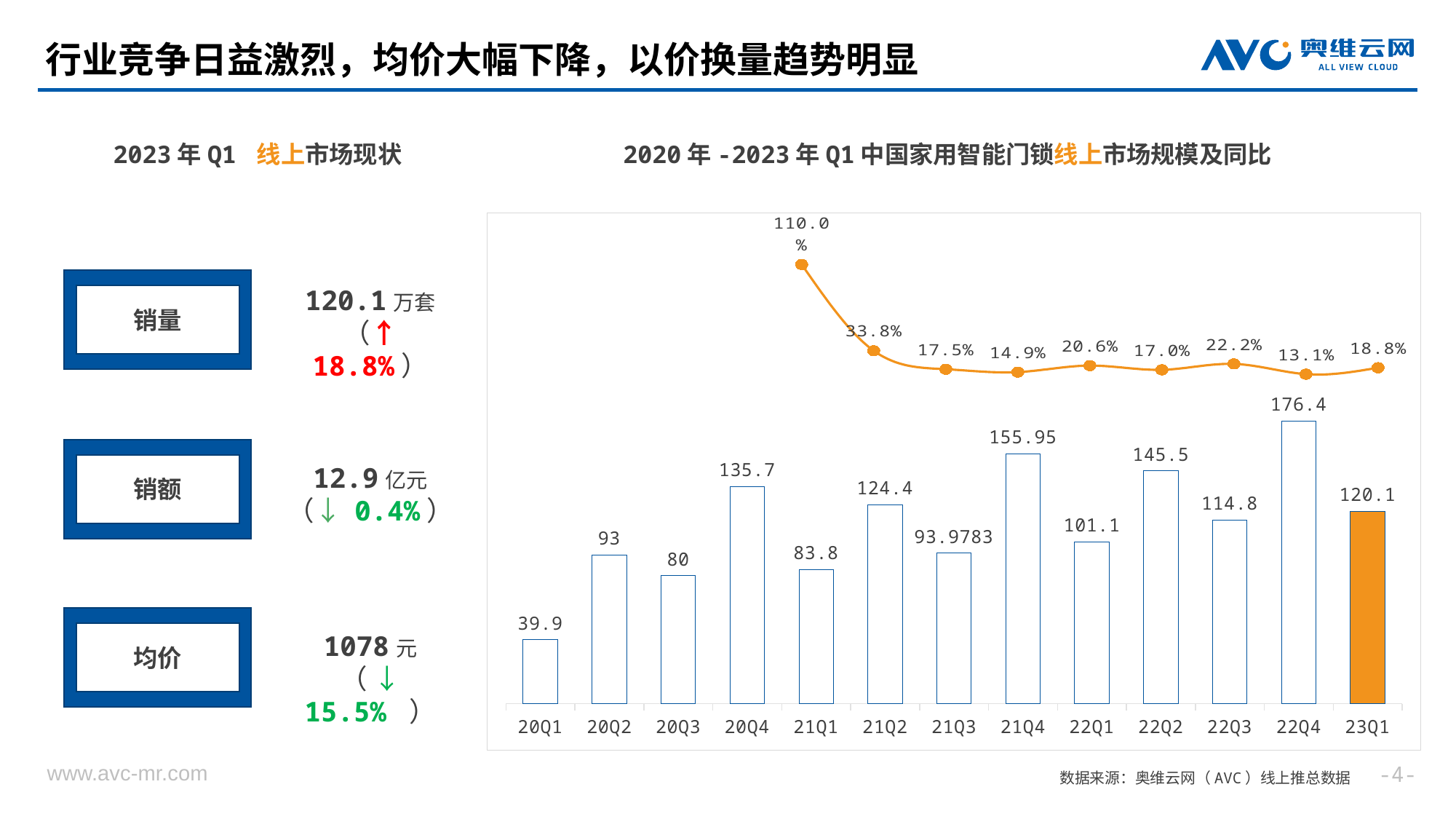

# 行业竞争日益激烈，均价大幅下降，以价换量趋势明显
2020年-2023年Q1中国家用智能门锁线上市场规模及同比
2023年Q1 线上市场现状

### Chart

| Category | 销量（万台） |
|---|---|
| 20Q1 | 39.9 |
| 20Q2 | 93.0 |
| 20Q3 | 80.0 |
| 20Q4 | 135.7 |
| 21Q1 | 83.8 |
| 21Q2 | 124.4 |
| 21Q3 | 93.9783 |
| 21Q4 | 155.95 |
| 22Q1 | 101.1 |
| 22Q2 | 145.5 |
| 22Q3 | 114.8 |
| 22Q4 | 176.4 |
| 23Q1 | 120.1 |

### Chart

| Category | 同比 |
|---|---|
| 21Q1 | 1.10025062656642 |
| 21Q2 | 0.337634408602151 |
| 21Q3 | 0.17472875 |
| 21Q4 | 0.149226234340457 |
| 22Q1 | 0.206443914081146 |
| 22Q2 | 0.169614147909968 |
| 22Q3 | 0.2215585938456 |
| 22Q4 | 0.131 |
| 23Q1 | 0.188 |
销量
120.1万套
（↑ 18.8%）

销额
12.9亿元
（↓ 0.4%）

均价
1078元
（ ↓ 15.5% ）
-4-
数据来源：奥维云网（AVC）线上推总数据